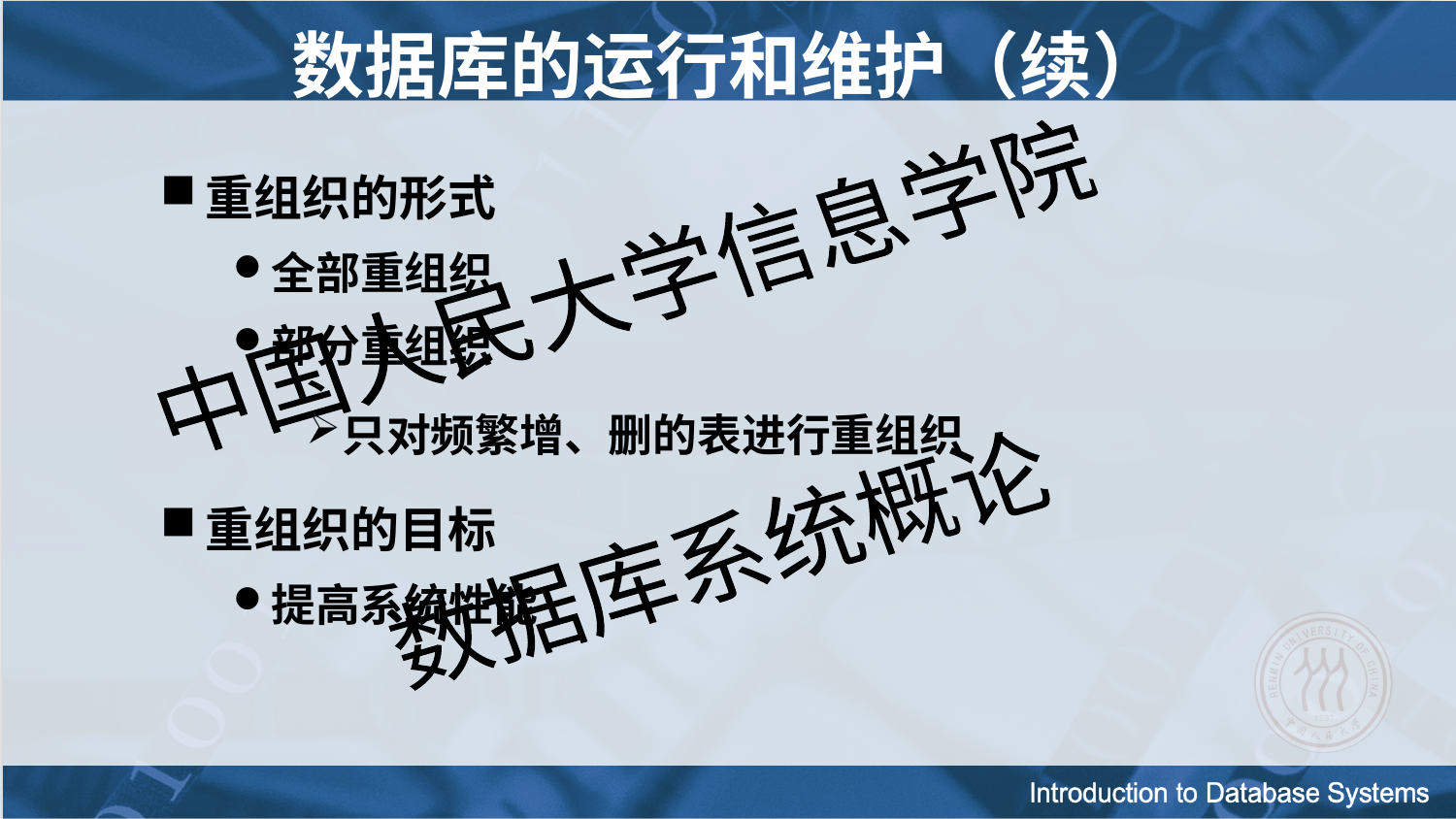

数据库的运行和维护（续）
重组织的形式
全部重组织
部分重组织
只对频繁增、删的表进行重组织
重组织的目标
提高系统性能